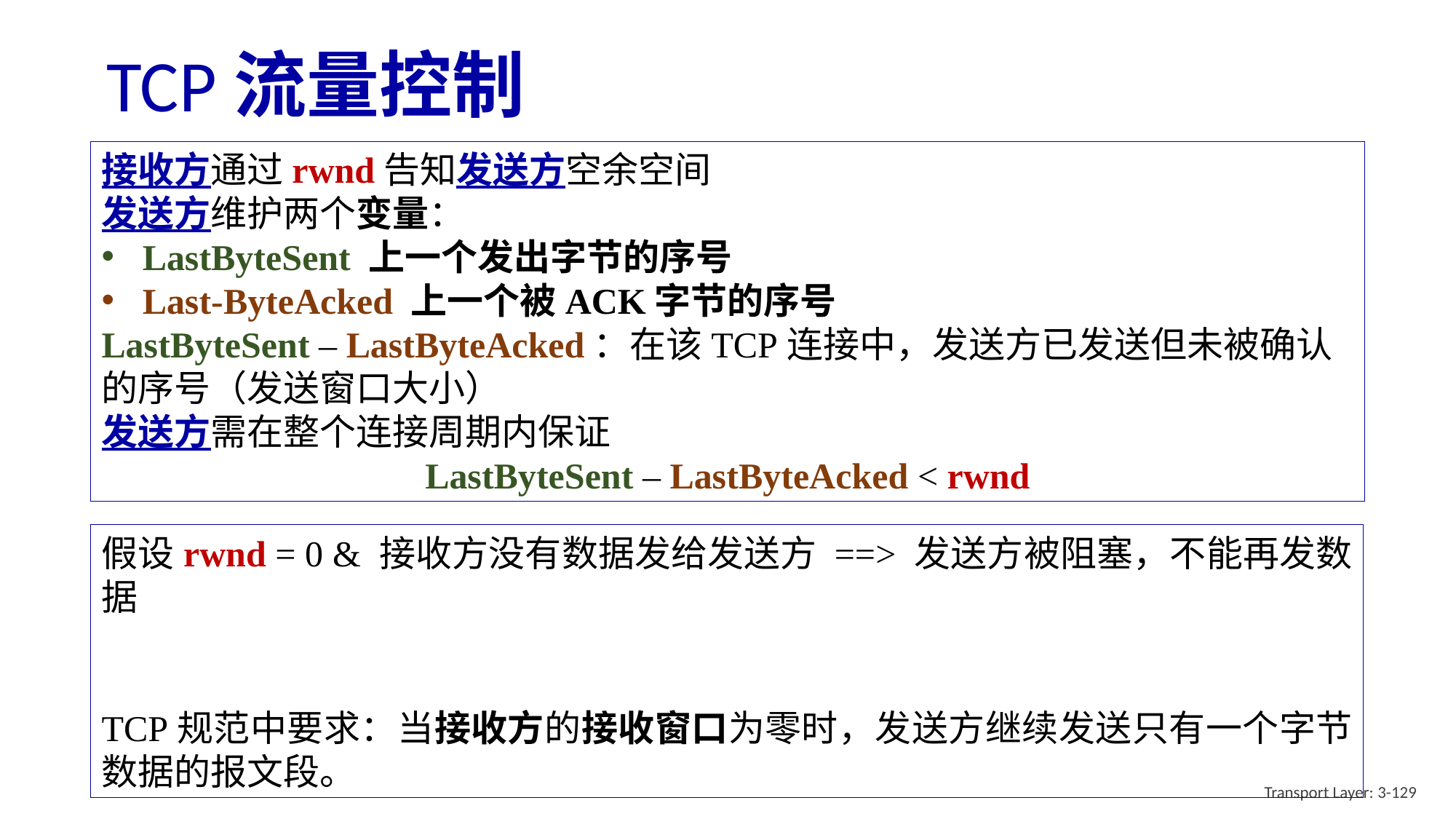

# TCP流量控制
接收方通过rwnd告知发送方空余空间
发送方维护两个变量：
LastByteSent 上一个发出字节的序号
Last-ByteAcked 上一个被ACK字节的序号
LastByteSent – LastByteAcked：在该TCP连接中，发送方已发送但未被确认的序号（发送窗口大小）
发送方需在整个连接周期内保证
LastByteSent – LastByteAcked < rwnd
假设rwnd = 0 & 接收方没有数据发给发送方 ==> 发送方被阻塞，不能再发数据

TCP规范中要求：当接收方的接收窗口为零时，发送方继续发送只有一个字节数据的报文段。
Transport Layer: 3-129